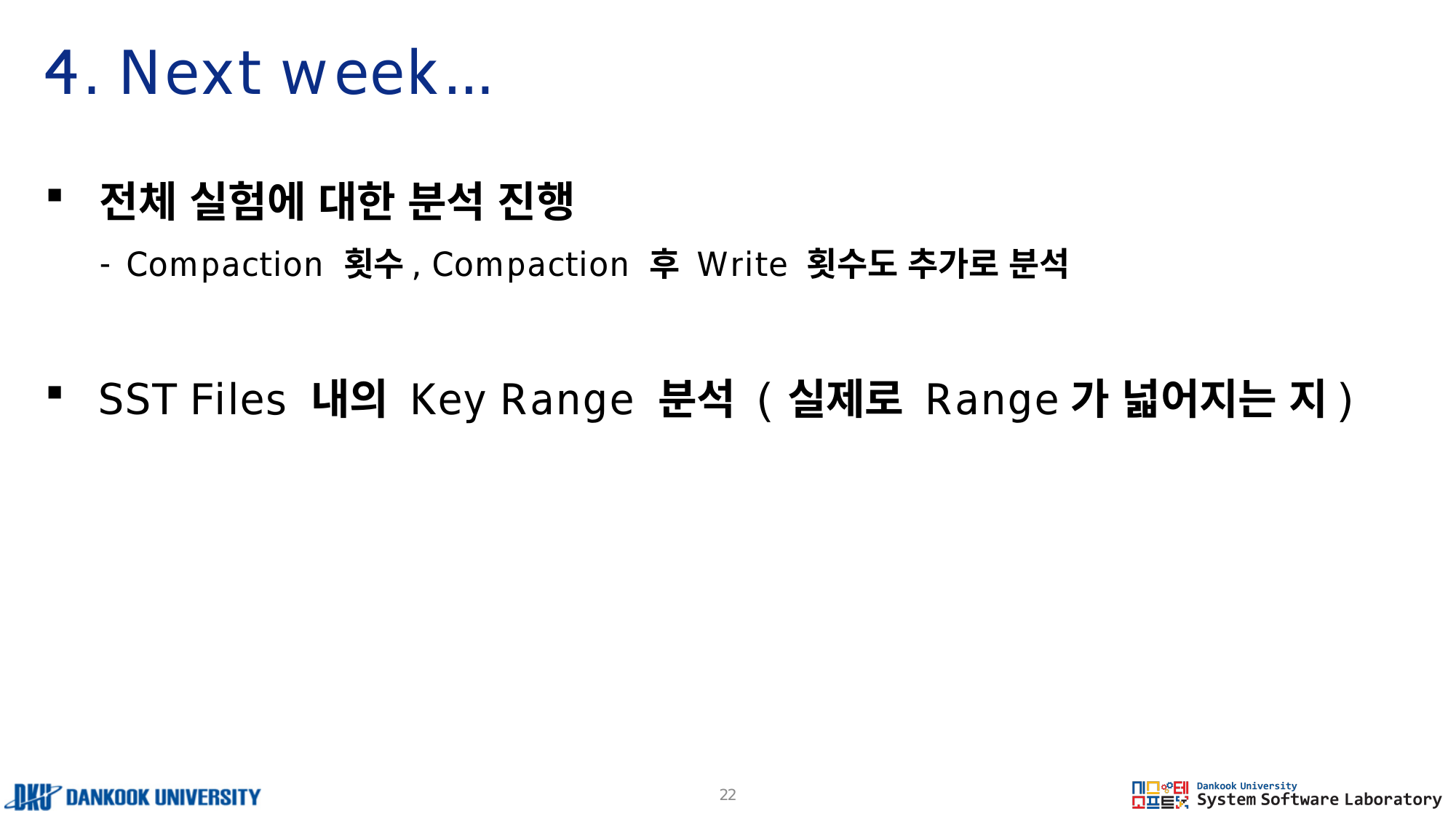

# 4. Next week…
전체 실험에 대한 분석 진행
Compaction 횟수, Compaction 후 Write 횟수도 추가로 분석

SST Files 내의 Key Range 분석 (실제로 Range가 넓어지는 지)
22